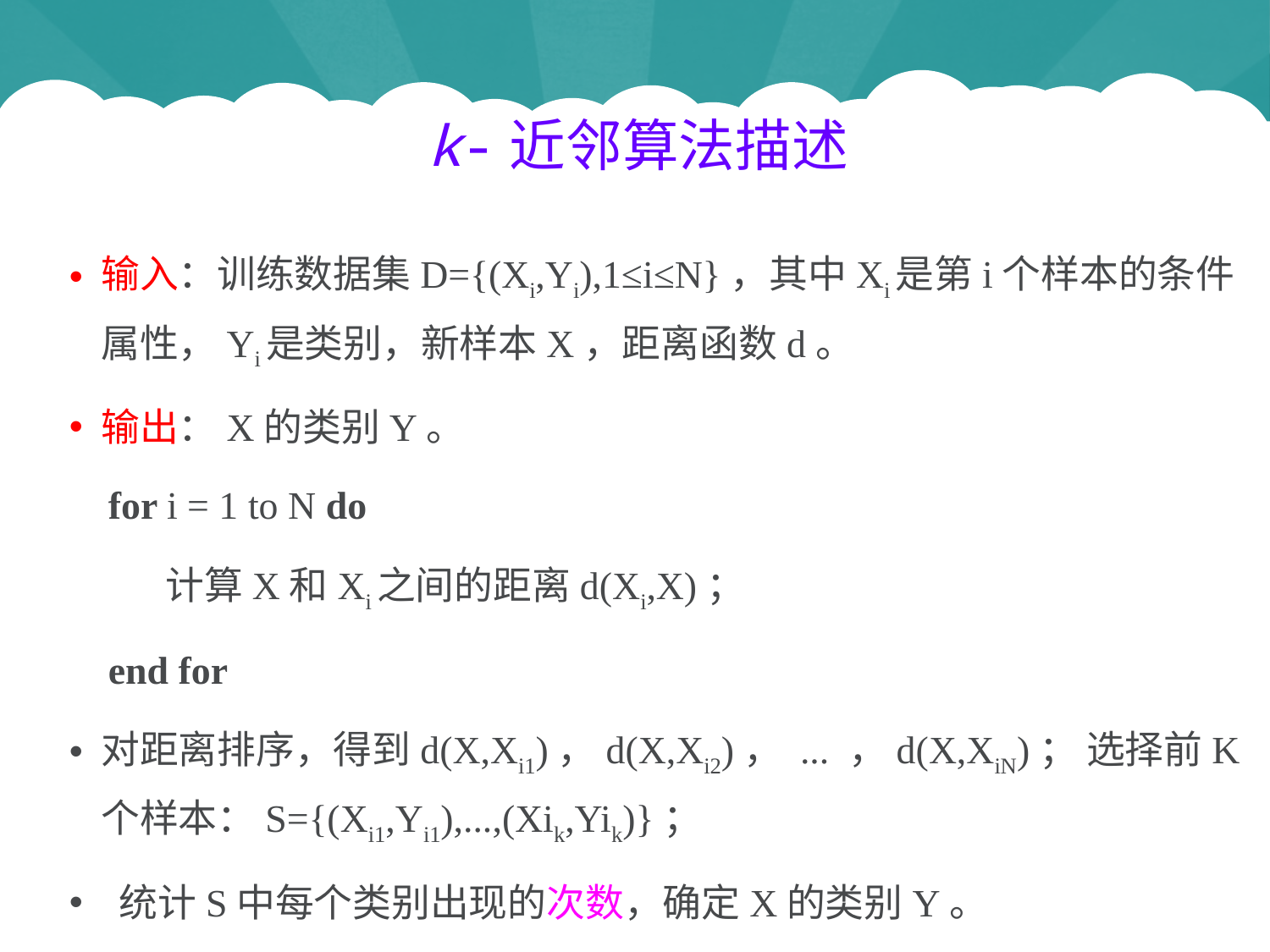

k-近邻算法描述
输入：训练数据集D={(Xi,Yi),1≤i≤N}，其中Xi是第i个样本的条件属性，Yi是类别，新样本X，距离函数d。
输出：X的类别Y。
    for i = 1 to N do
          计算X和Xi之间的距离d(Xi,X)；
    end for
对距离排序，得到d(X,Xi1)，d(X,Xi2)， ... ，d(X,XiN)； 选择前K个样本：S={(Xi1,Yi1),...,(Xik,Yik)}；
 统计S中每个类别出现的次数，确定X的类别Y。